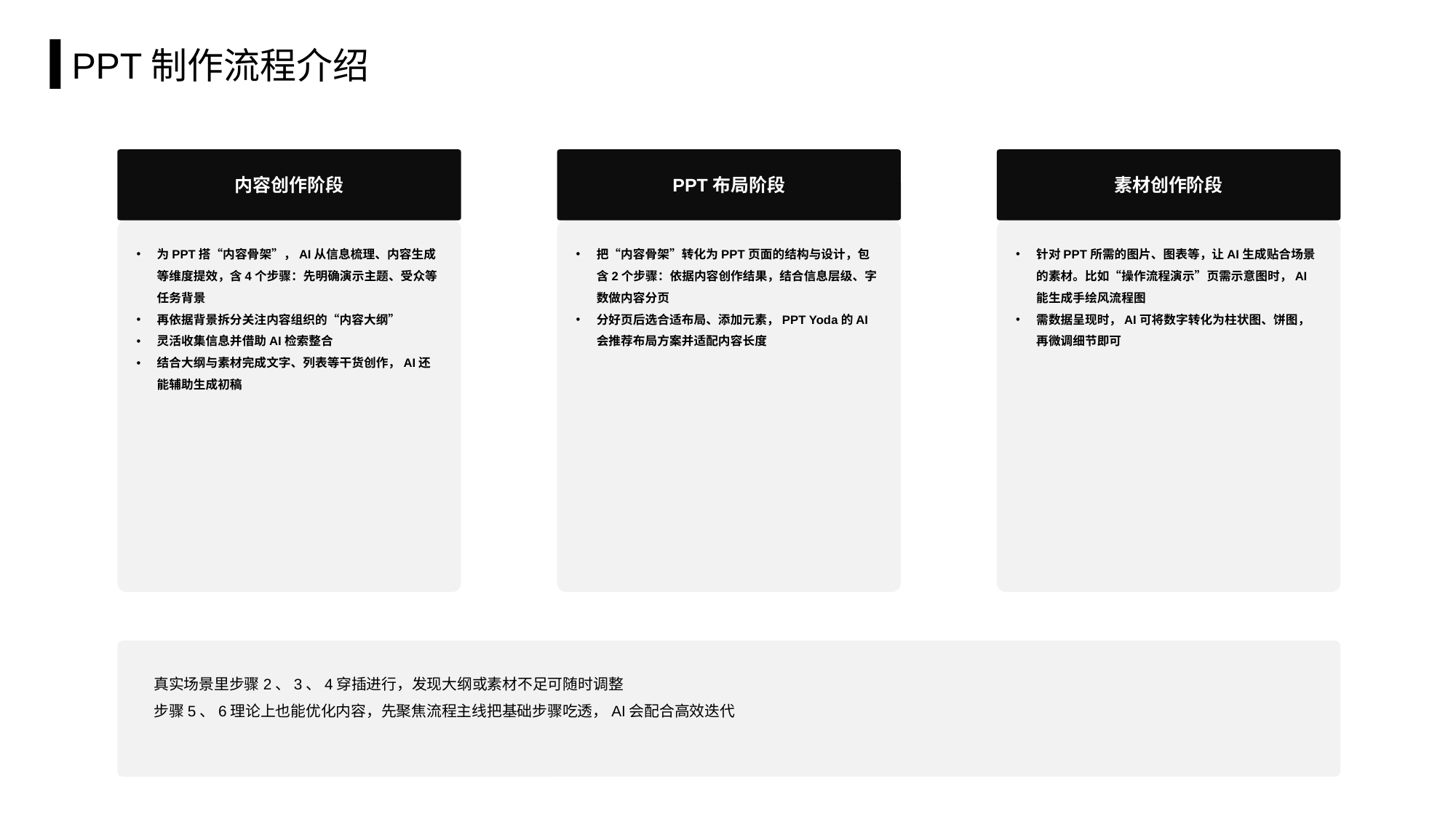

# PPT制作流程介绍
内容创作阶段
PPT布局阶段
素材创作阶段
为PPT搭“内容骨架”，AI从信息梳理、内容生成等维度提效，含4个步骤：先明确演示主题、受众等任务背景
再依据背景拆分关注内容组织的“内容大纲”
灵活收集信息并借助AI检索整合
结合大纲与素材完成文字、列表等干货创作，AI还能辅助生成初稿
把“内容骨架”转化为PPT页面的结构与设计，包含2个步骤：依据内容创作结果，结合信息层级、字数做内容分页
分好页后选合适布局、添加元素，PPT Yoda的AI会推荐布局方案并适配内容长度
针对PPT所需的图片、图表等，让AI生成贴合场景的素材。比如“操作流程演示”页需示意图时，AI能生成手绘风流程图
需数据呈现时，AI可将数字转化为柱状图、饼图，再微调细节即可

真实场景里步骤2、3、4穿插进行，发现大纲或素材不足可随时调整
步骤5、6理论上也能优化内容，先聚焦流程主线把基础步骤吃透，AI会配合高效迭代